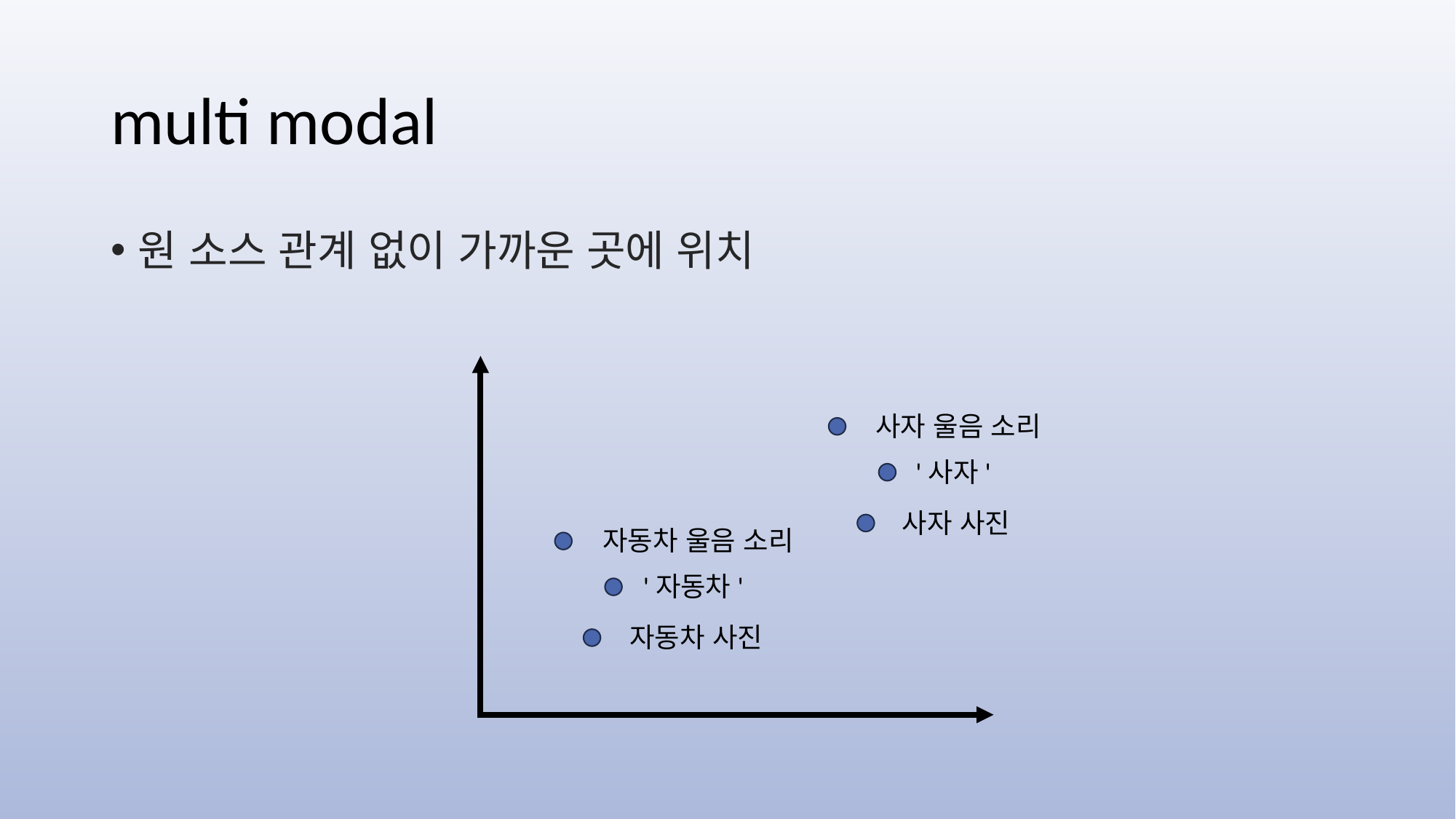

# multi modal
원 소스 관계 없이 가까운 곳에 위치
사자 울음 소리

'사자'

사자 사진

자동차 울음 소리

'자동차'

자동차 사진